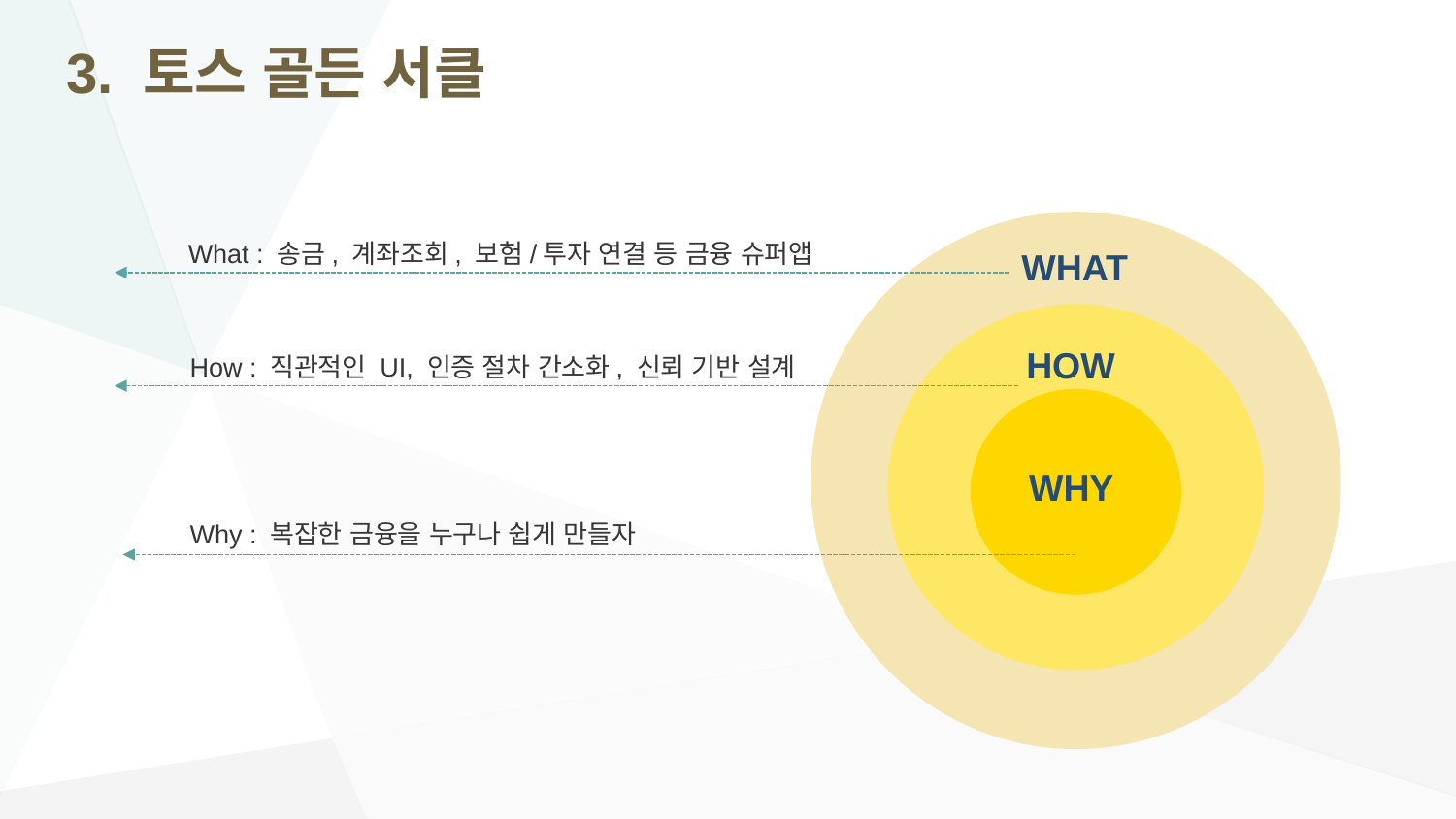

# 3. 토스 골든 서클

WHAT

HOW

WHY
What : 송금, 계좌조회, 보험/투자 연결 등 금융 슈퍼앱
How : 직관적인 UI, 인증 절차 간소화, 신뢰 기반 설계

Why : 복잡한 금융을 누구나 쉽게 만들자